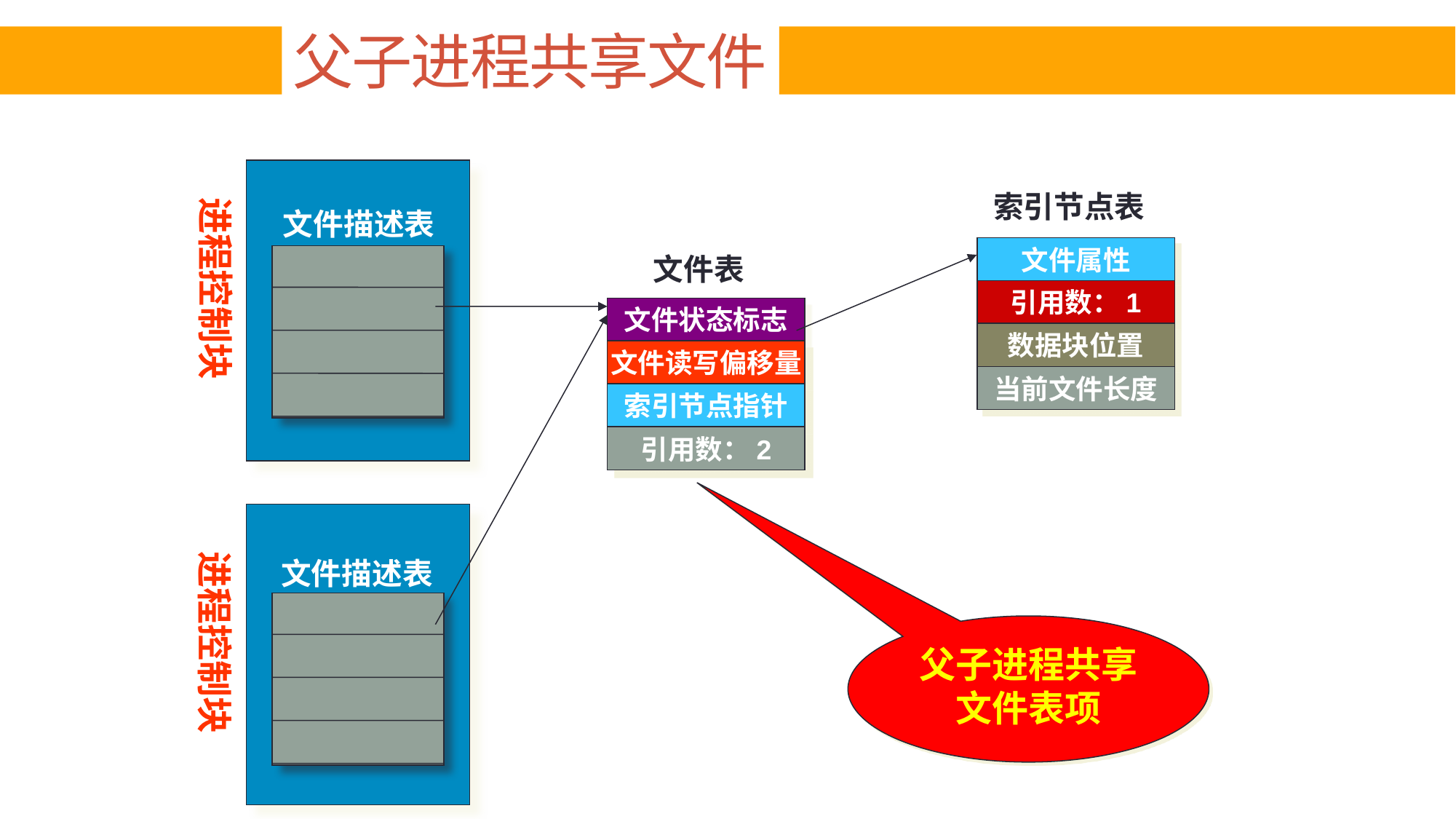

父子进程共享文件

索引节点表
进程控制块
文件描述表
文件属性
引用数：1
数据块位置
当前文件长度

文件表

文件状态标志
文件读写偏移量
索引节点指针
引用数：2

进程控制块
文件描述表

父子进程共享文件表项